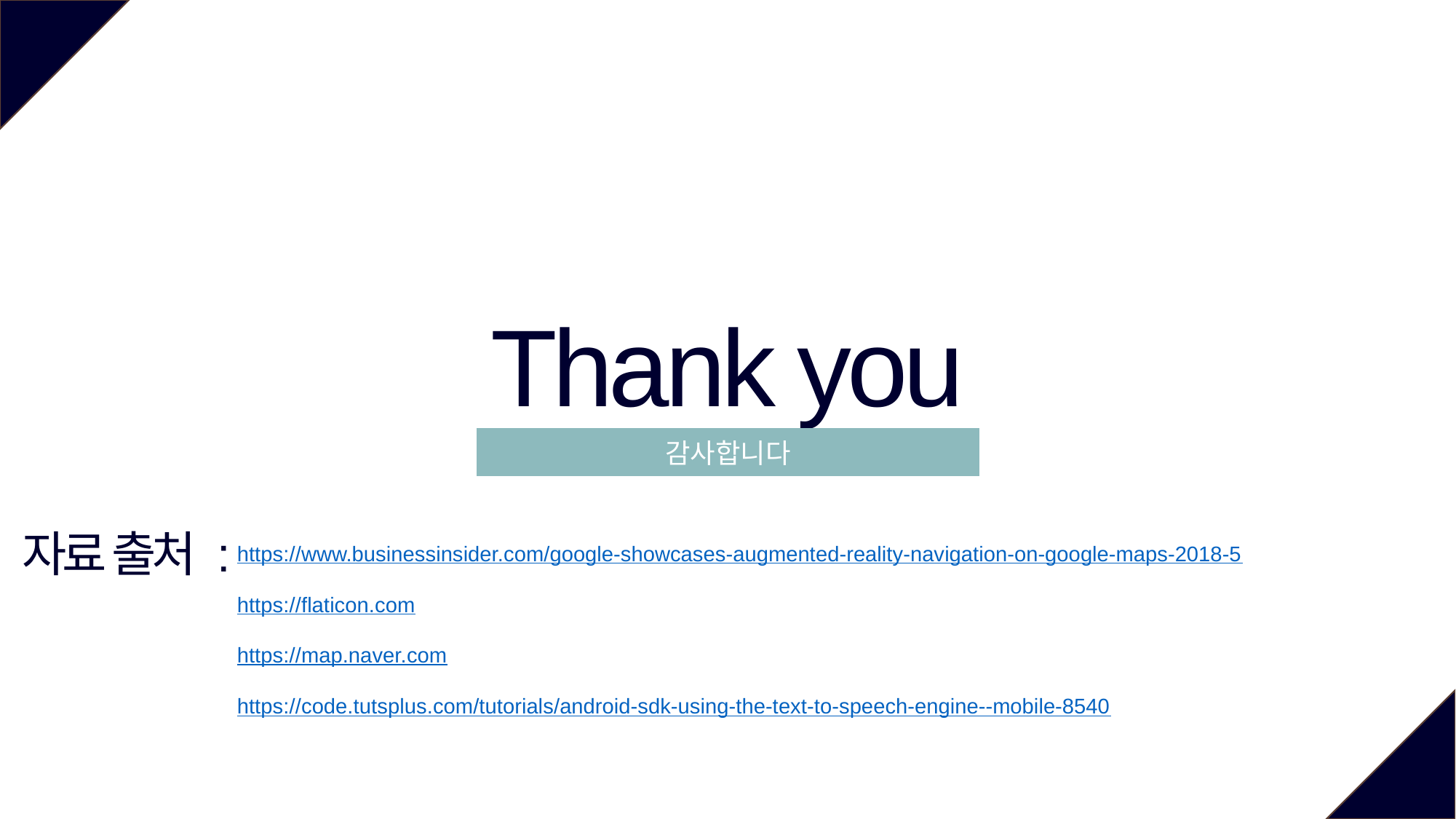

Thank you
감사합니다
자료 출처 :
https://www.businessinsider.com/google-showcases-augmented-reality-navigation-on-google-maps-2018-5

https://flaticon.com

https://map.naver.com

https://code.tutsplus.com/tutorials/android-sdk-using-the-text-to-speech-engine--mobile-8540